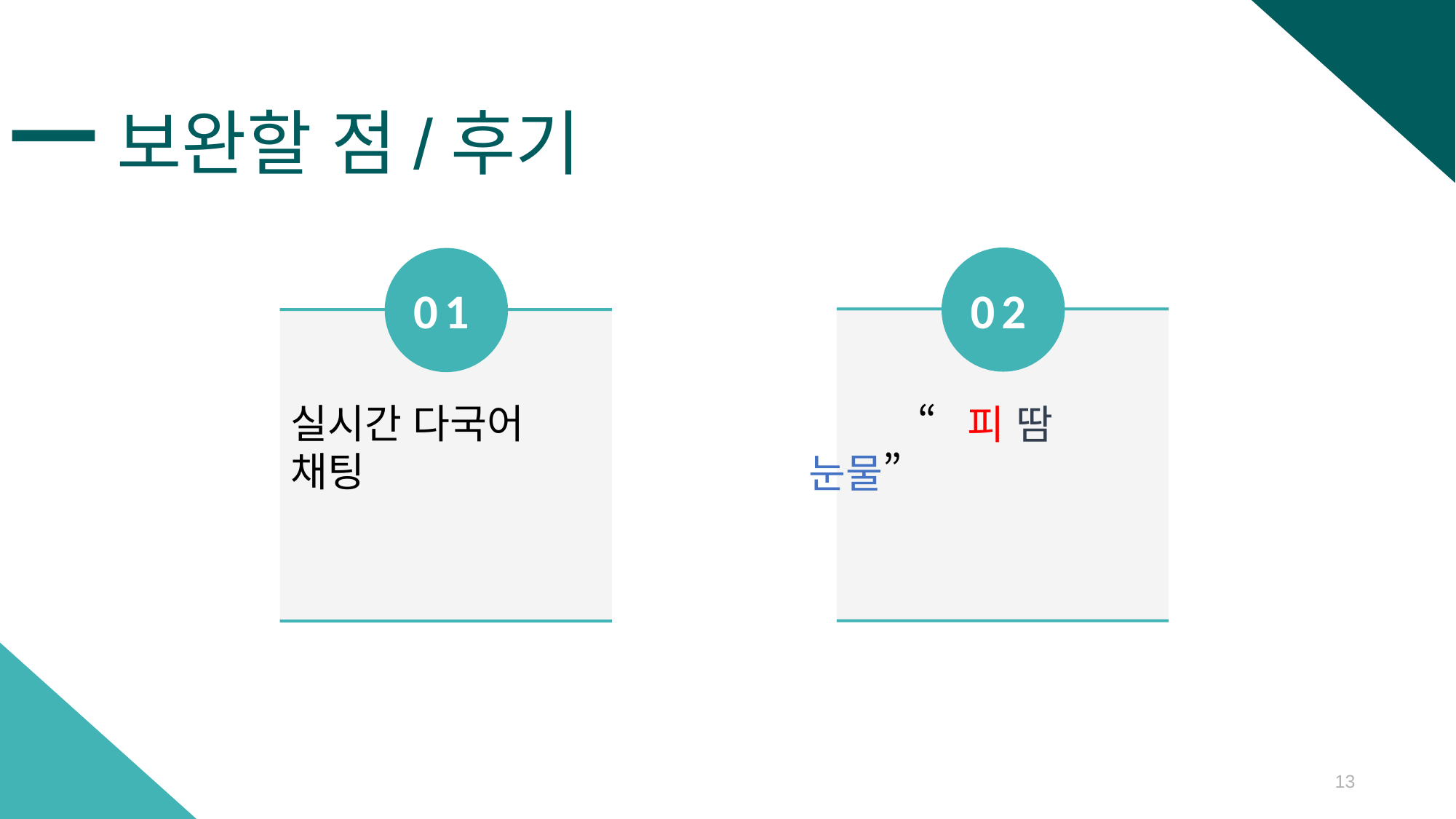

보완할 점/후기

02
01

실시간 다국어 채팅

	“피 땀 눈물”

13